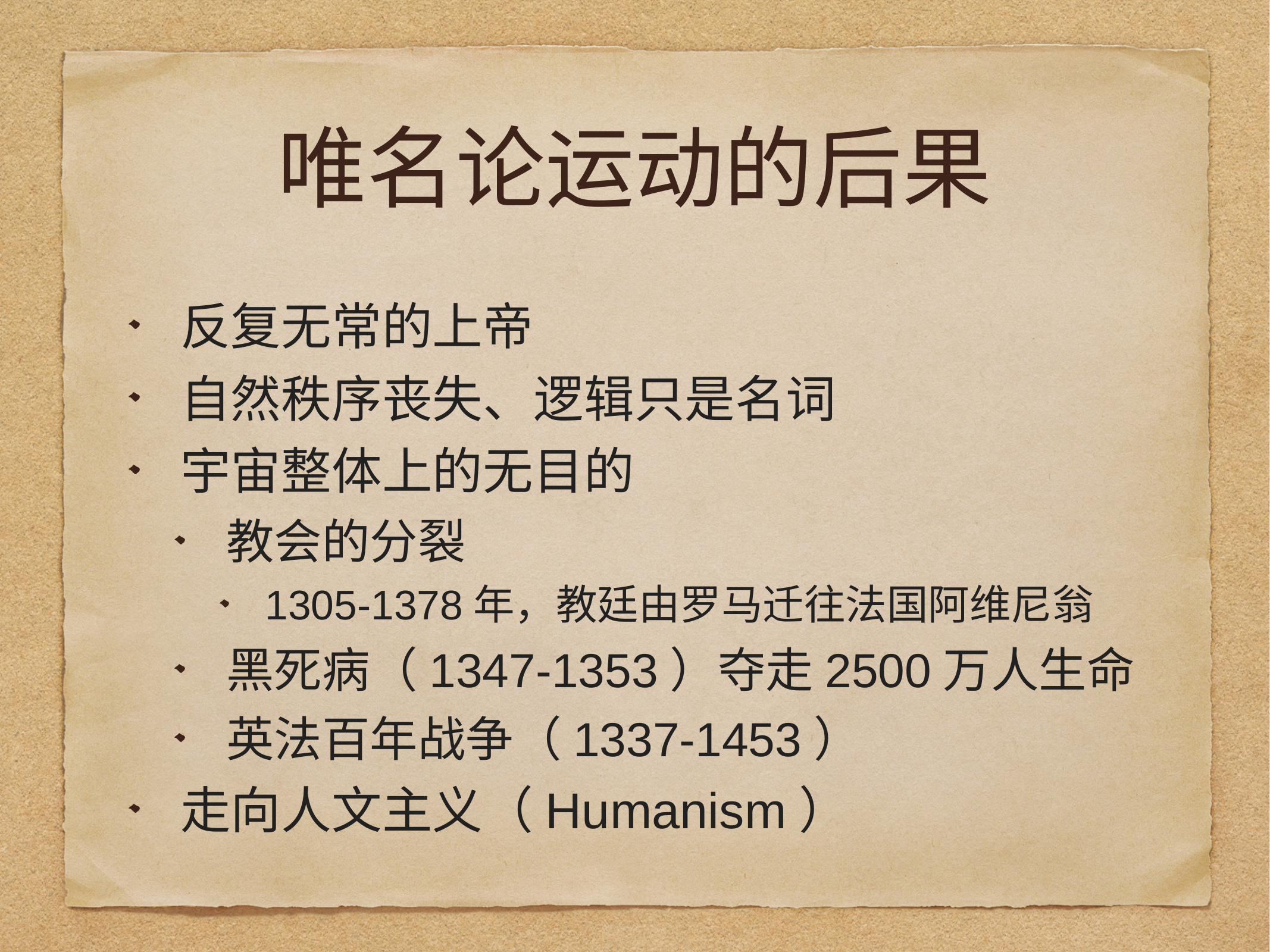

# 唯名论运动的后果
反复无常的上帝
自然秩序丧失、逻辑只是名词
宇宙整体上的无目的
教会的分裂
1305-1378年，教廷由罗马迁往法国阿维尼翁
黑死病（1347-1353）夺走2500万人生命
英法百年战争（1337-1453）
走向人文主义（Humanism）